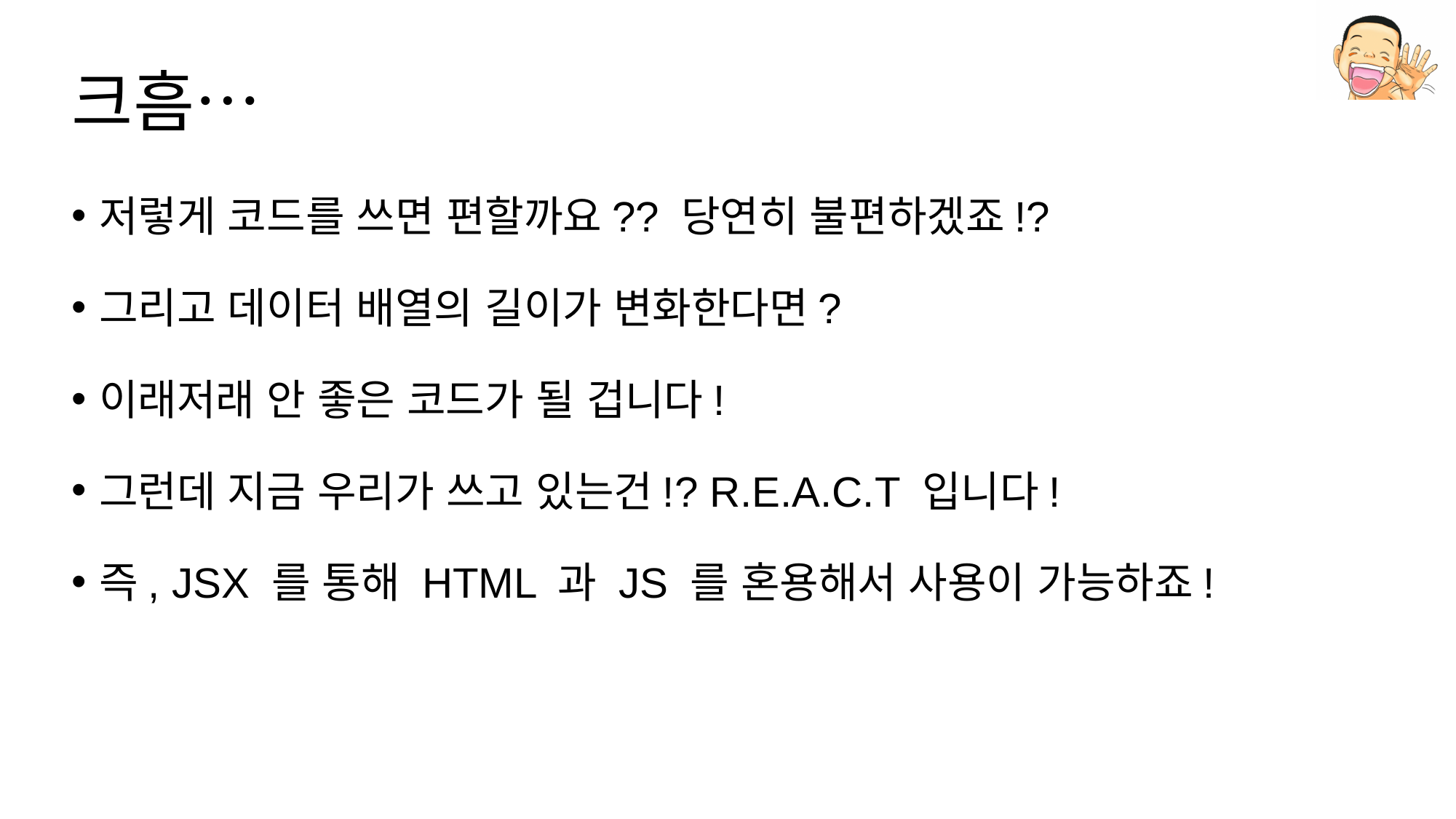

# 크흠…
저렇게 코드를 쓰면 편할까요?? 당연히 불편하겠죠!?
그리고 데이터 배열의 길이가 변화한다면?
이래저래 안 좋은 코드가 될 겁니다!
그런데 지금 우리가 쓰고 있는건!? R.E.A.C.T 입니다!
즉, JSX 를 통해 HTML 과 JS 를 혼용해서 사용이 가능하죠!